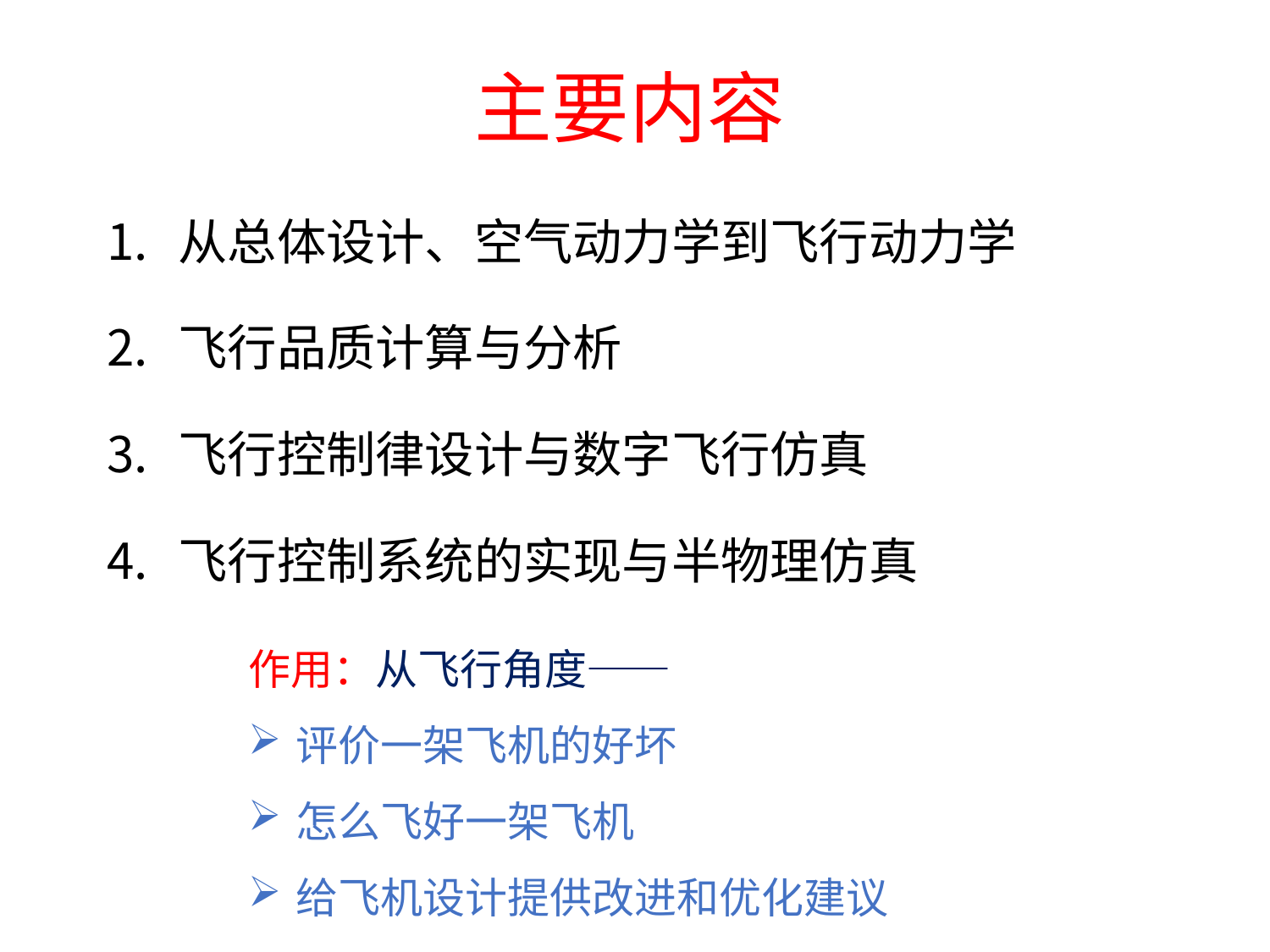

# 主要内容
从总体设计、空气动力学到飞行动力学
飞行品质计算与分析
飞行控制律设计与数字飞行仿真
飞行控制系统的实现与半物理仿真
作用：从飞行角度——
评价一架飞机的好坏
怎么飞好一架飞机
给飞机设计提供改进和优化建议